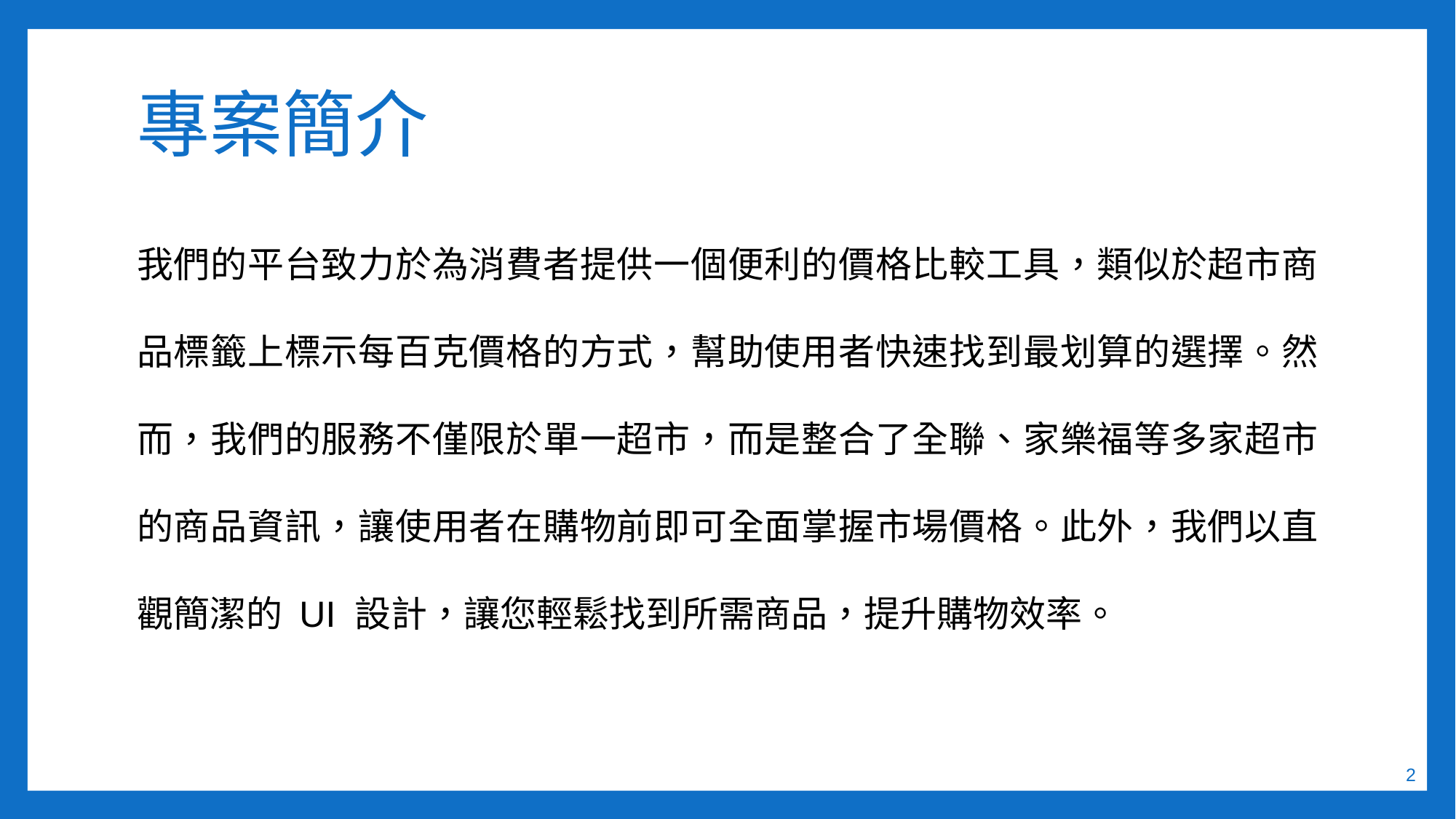

# 專案簡介
我們的平台致力於為消費者提供一個便利的價格比較工具，類似於超市商品標籤上標示每百克價格的方式，幫助使用者快速找到最划算的選擇。然而，我們的服務不僅限於單一超市，而是整合了全聯、家樂福等多家超市的商品資訊，讓使用者在購物前即可全面掌握市場價格。此外，我們以直觀簡潔的 UI 設計，讓您輕鬆找到所需商品，提升購物效率。
2